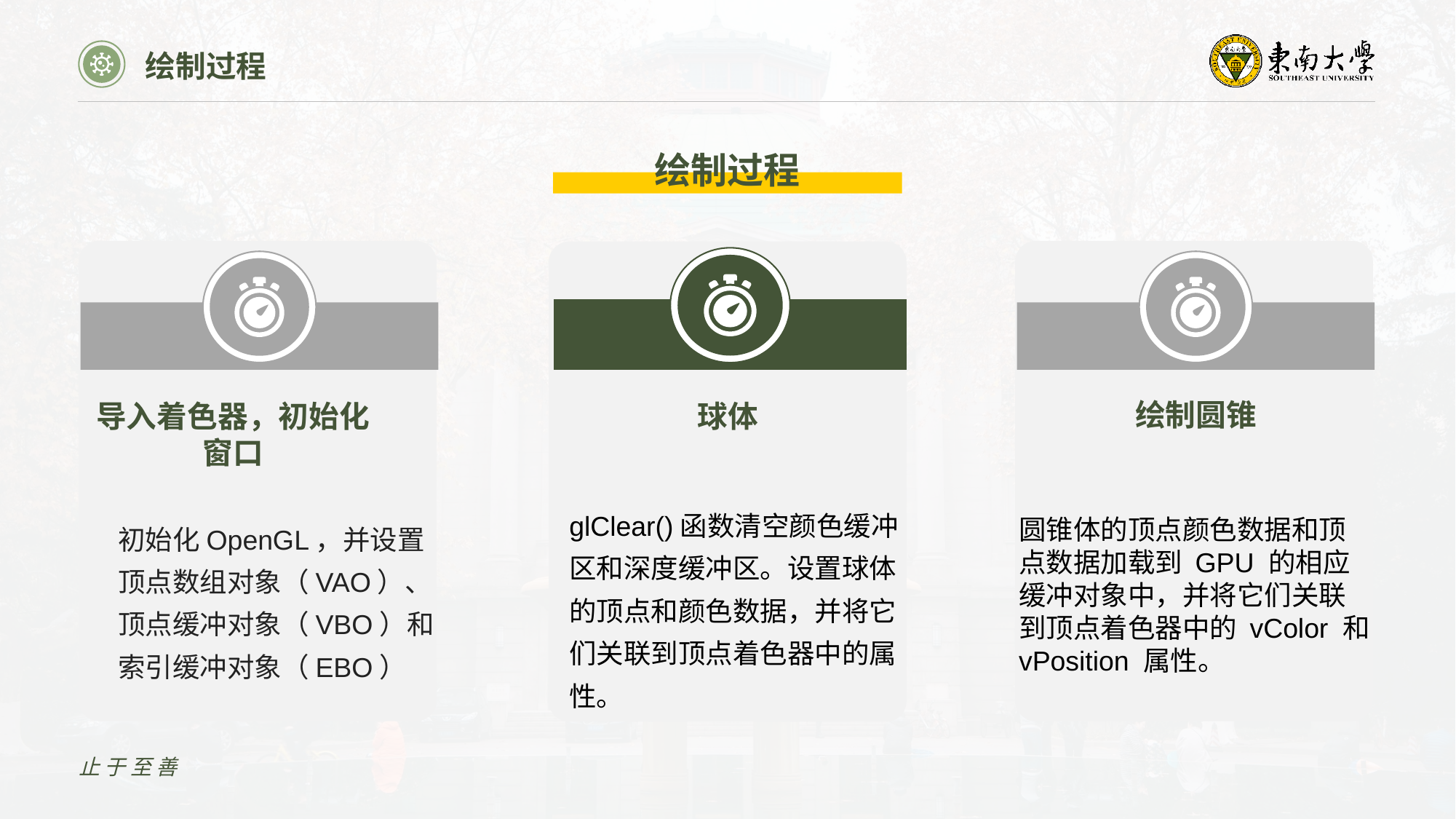

绘制过程
绘制过程

绘制圆锥
导入着色器，初始化窗口
球体
glClear()函数清空颜色缓冲区和深度缓冲区。设置球体的顶点和颜色数据，并将它们关联到顶点着色器中的属性。
初始化OpenGL，并设置顶点数组对象（VAO）、顶点缓冲对象（VBO）和索引缓冲对象（EBO）
圆锥体的顶点颜色数据和顶点数据加载到 GPU 的相应缓冲对象中，并将它们关联到顶点着色器中的 vColor 和 vPosition 属性。
止于至善